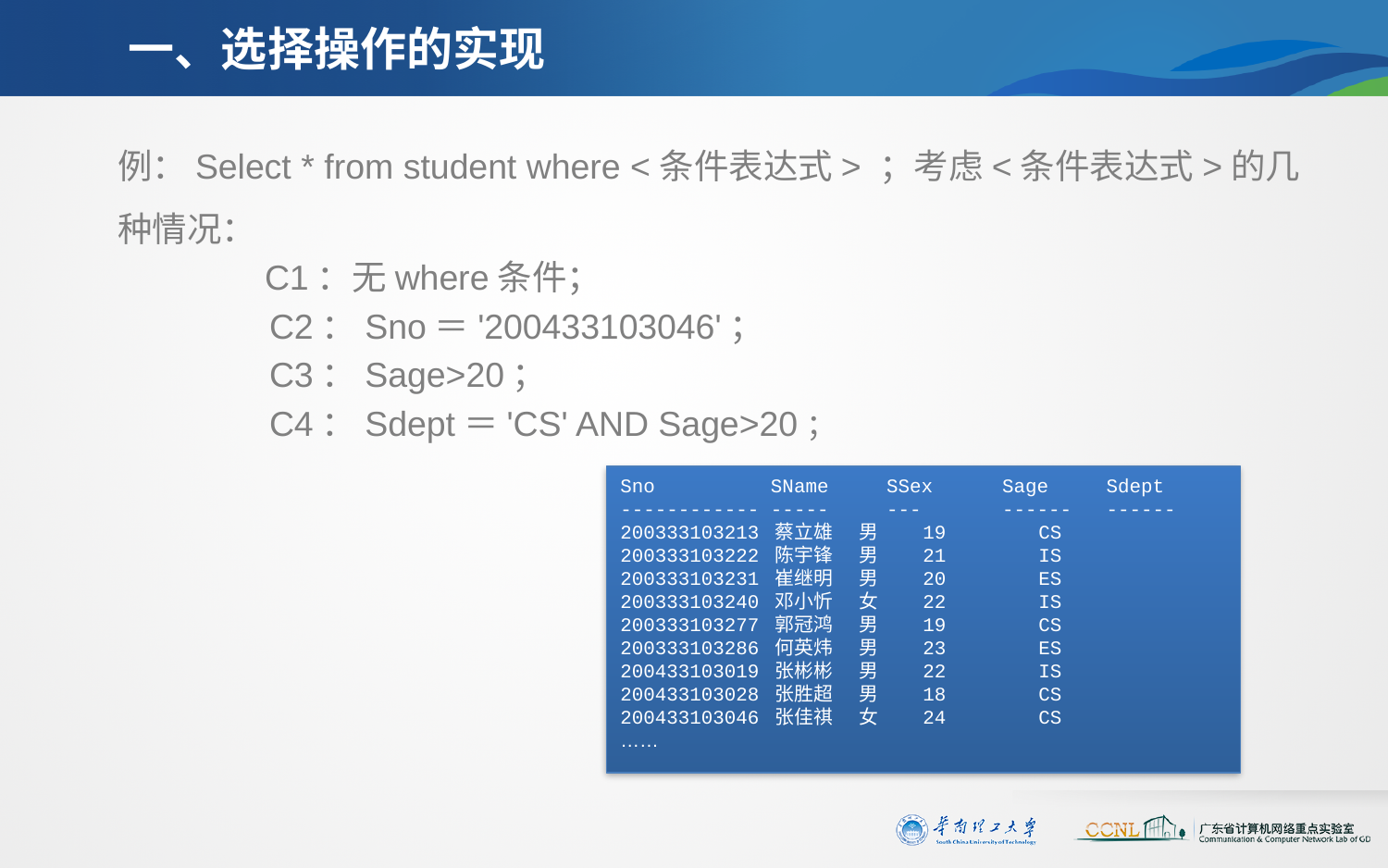

# 一、选择操作的实现
例：Select * from student where <条件表达式> ；考虑<条件表达式>的几种情况：
   C1：无where条件；
	C2：Sno＝'200433103046'；
	C3：Sage>20；
	C4：Sdept＝'CS' AND Sage>20；
Sno          SName     SSex      Sage     Sdept
------------ -----     ---       ------   ------
200333103213 蔡立雄      男         19        CS
200333103222 陈宇锋      男         21        IS
200333103231 崔继明      男         20        ES
200333103240 邓小忻      女         22        IS
200333103277 郭冠鸿      男         19        CS
200333103286 何英炜      男         23        ES
200433103019 张彬彬      男         22        IS
200433103028 张胜超      男         18        CS
200433103046 张佳祺      女         24        CS
……